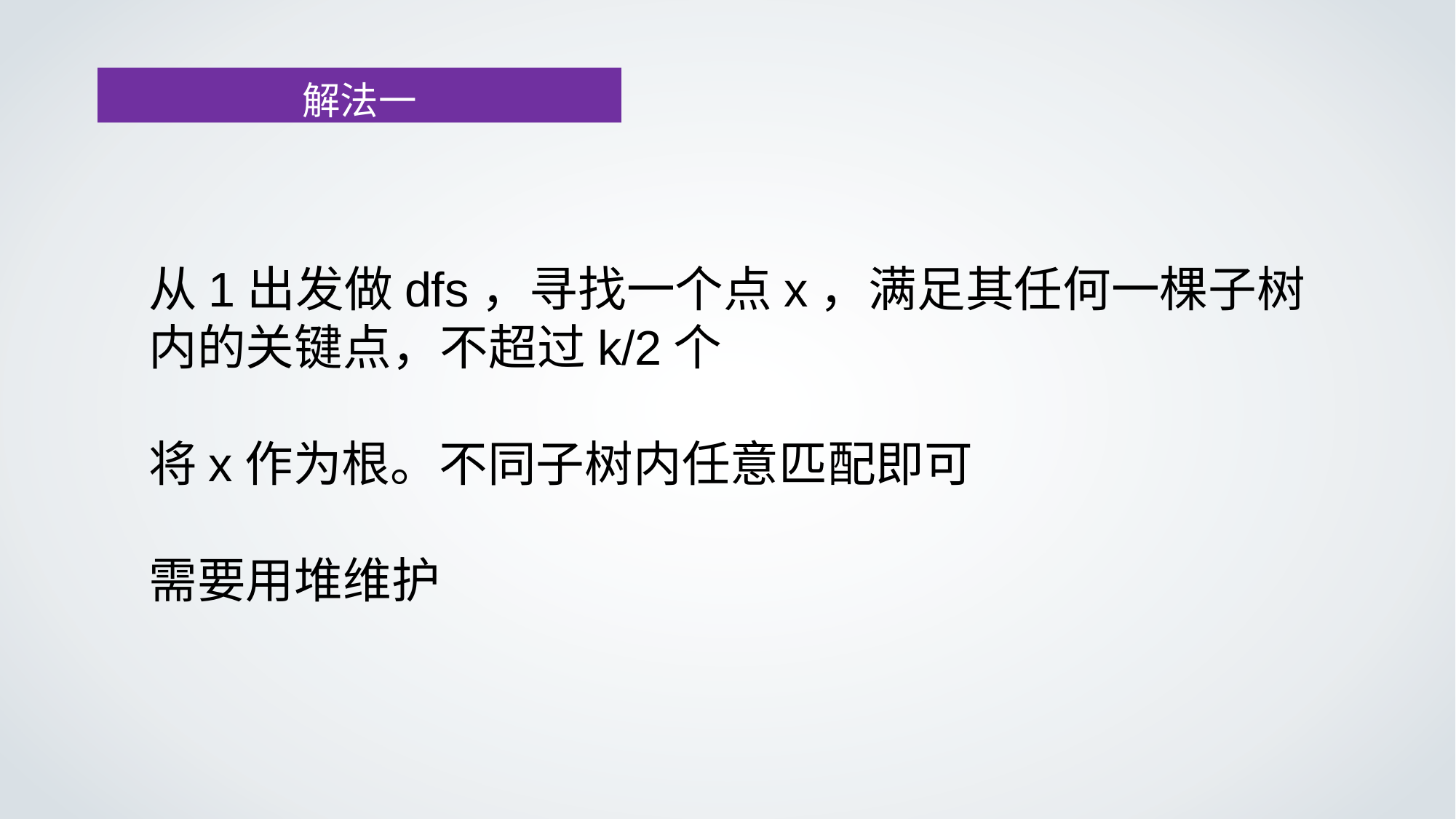

#
解法一
从1出发做dfs，寻找一个点x，满足其任何一棵子树内的关键点，不超过k/2个

将x作为根。不同子树内任意匹配即可

需要用堆维护